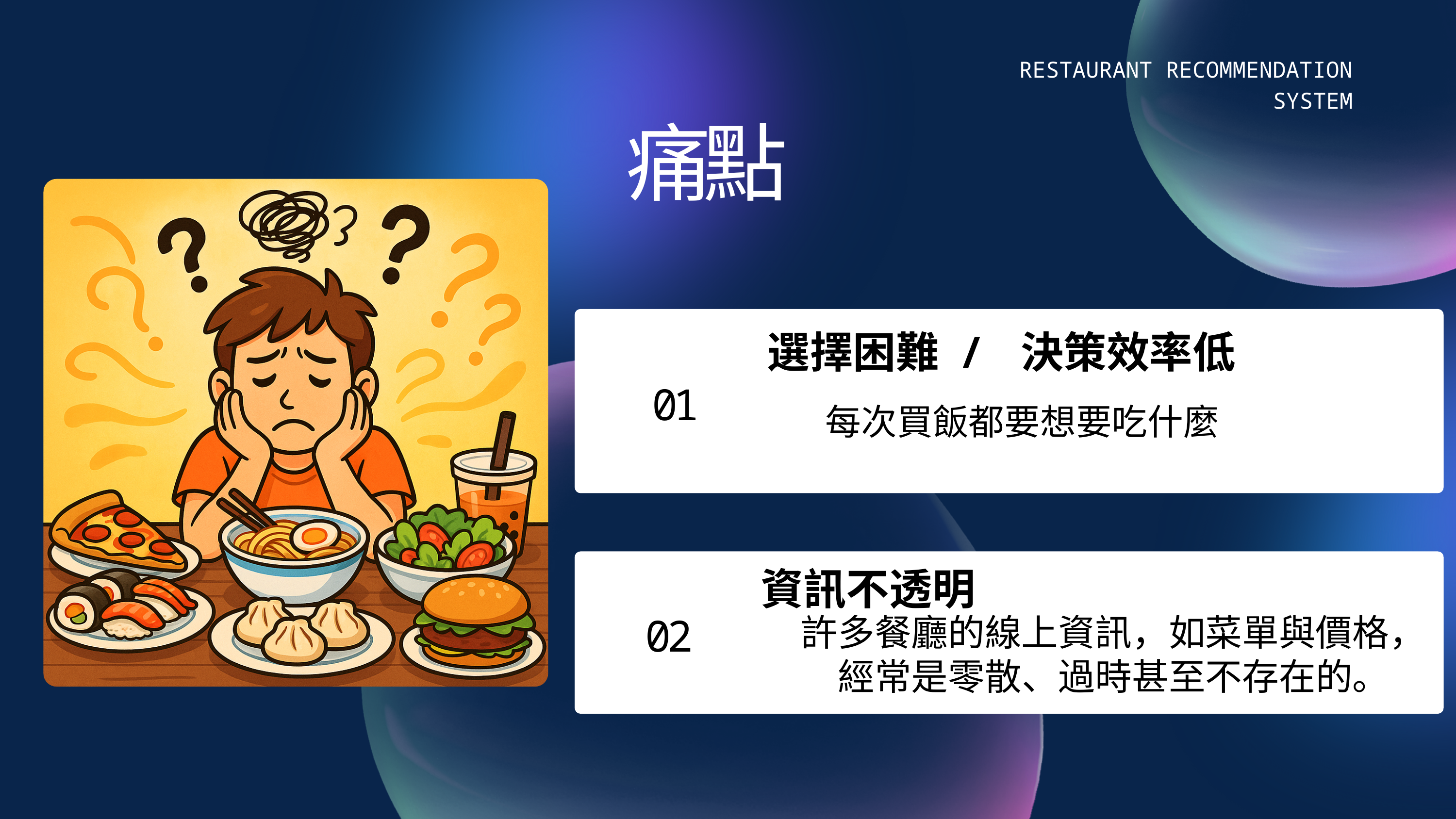

RESTAURANT RECOMMENDATION SYSTEM
痛點

選擇困難 / 決策效率低

01
每次買飯都要想要吃什麼
面對眾多餐廳選項，使用者容易出現決策疲勞與猶豫。
資訊不透明

02
許多餐廳的線上資訊，如菜單與價格，經常是零散、過時甚至不存在的。